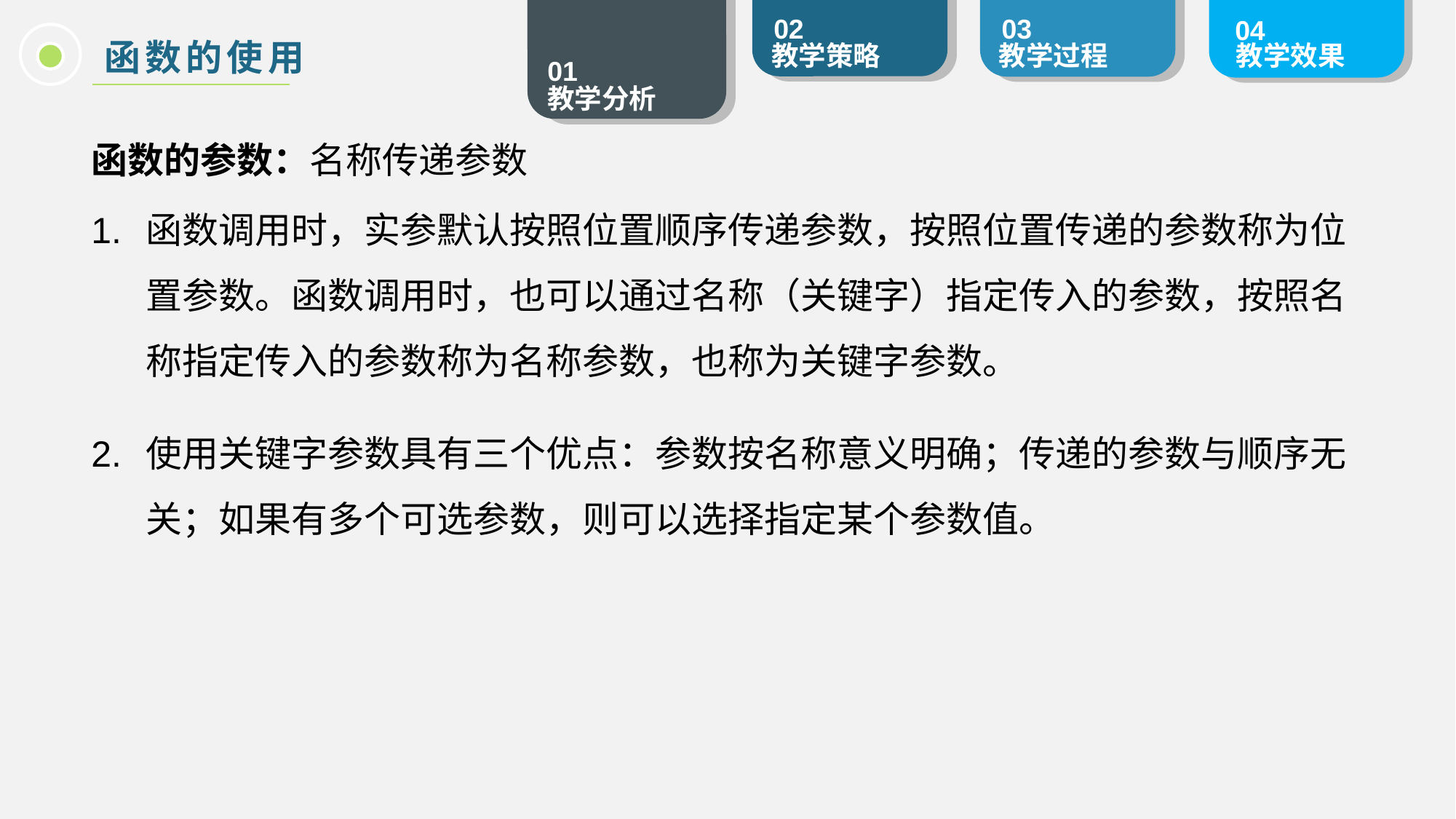

函数的使用
函数的参数：名称传递参数
函数调用时，实参默认按照位置顺序传递参数，按照位置传递的参数称为位置参数。函数调用时，也可以通过名称（关键字）指定传入的参数，按照名称指定传入的参数称为名称参数，也称为关键字参数。
使用关键字参数具有三个优点：参数按名称意义明确；传递的参数与顺序无关；如果有多个可选参数，则可以选择指定某个参数值。